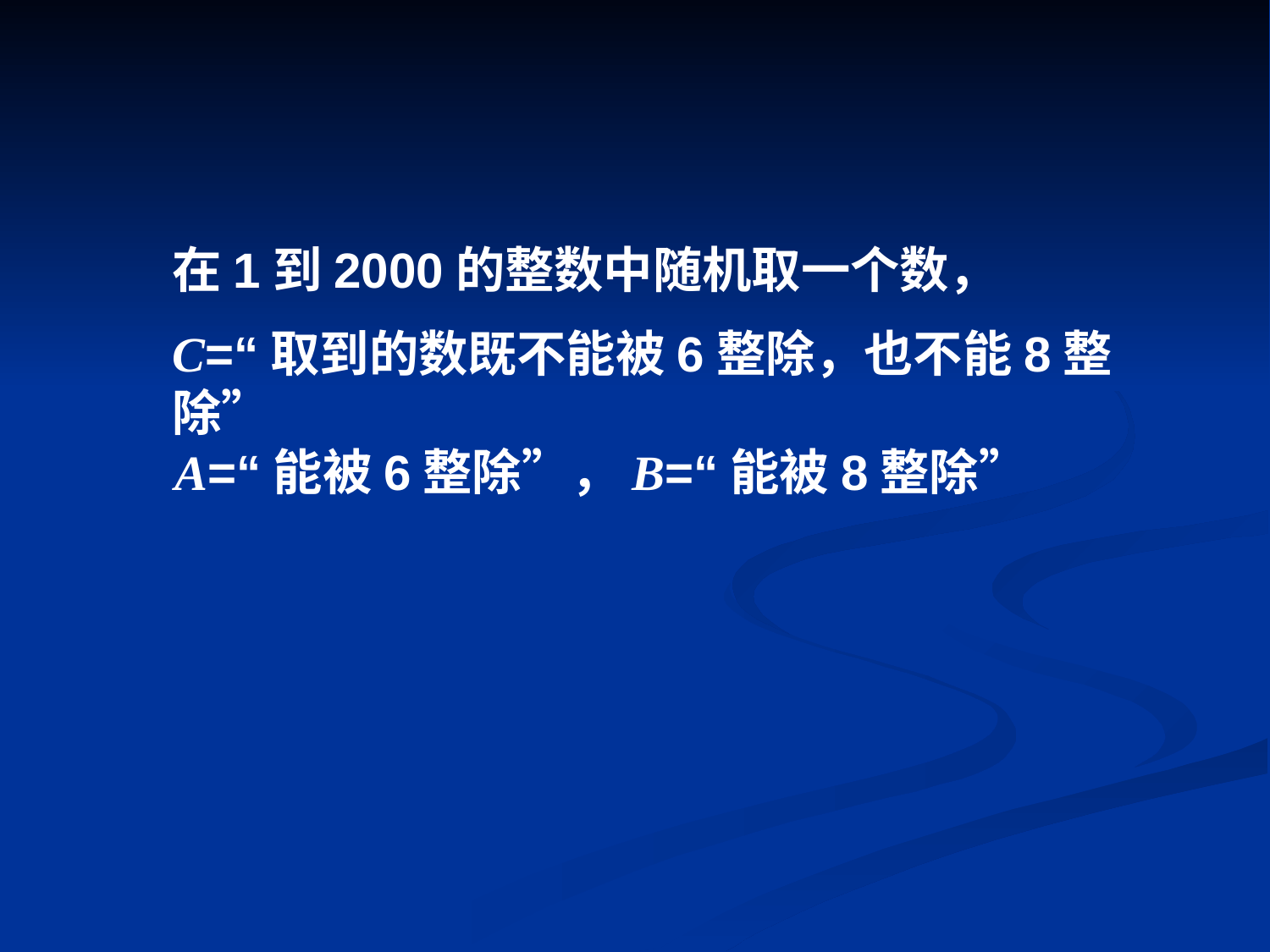

在1到2000的整数中随机取一个数，
C=“取到的数既不能被6整除，也不能8整除”
A=“能被6整除”，B=“能被8整除”